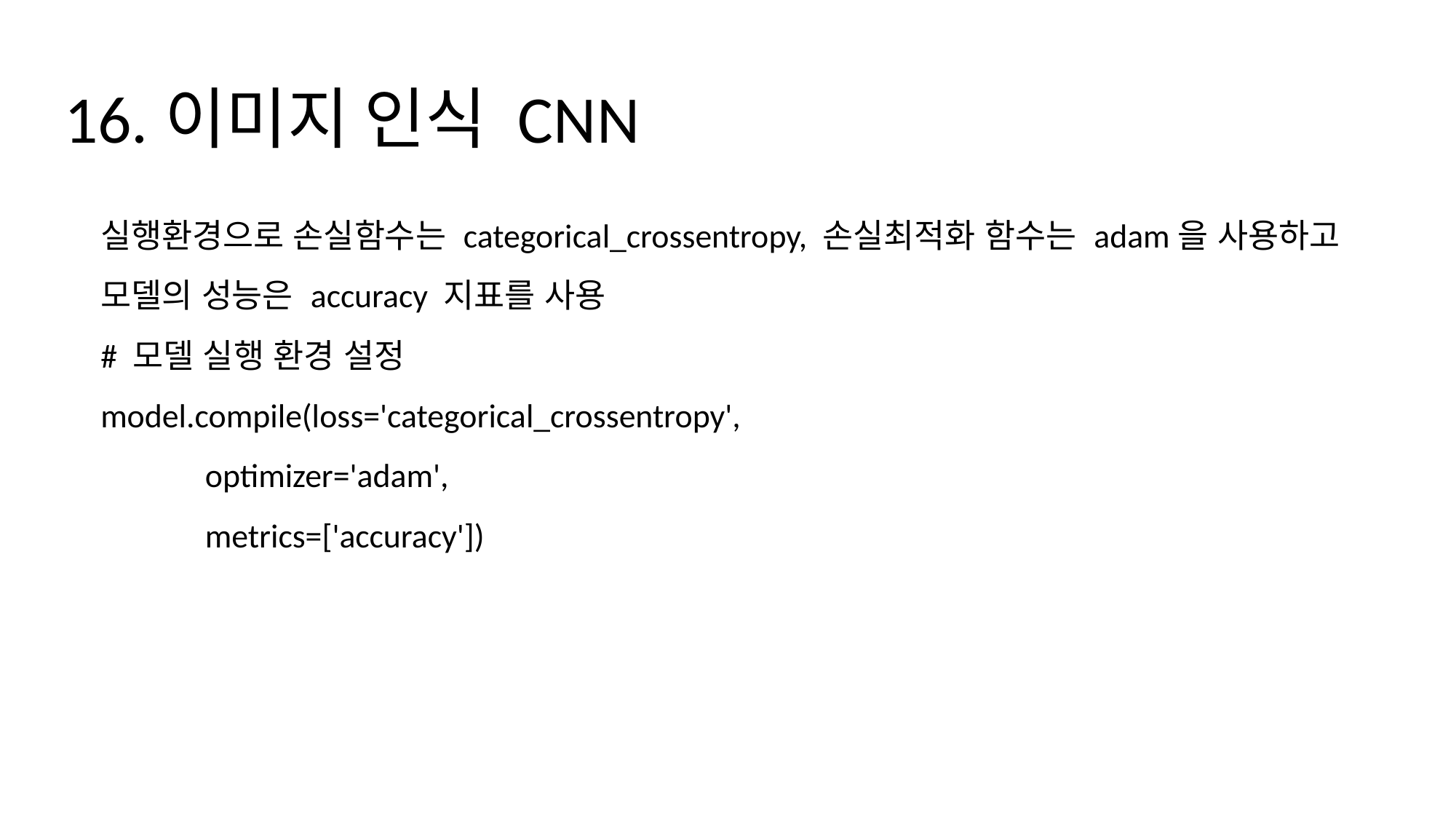

# 16.이미지 인식 CNN
실행환경으로 손실함수는 categorical_crossentropy, 손실최적화 함수는 adam을 사용하고
모델의 성능은 accuracy 지표를 사용
# 모델 실행 환경 설정
model.compile(loss='categorical_crossentropy',
              optimizer='adam',
              metrics=['accuracy'])